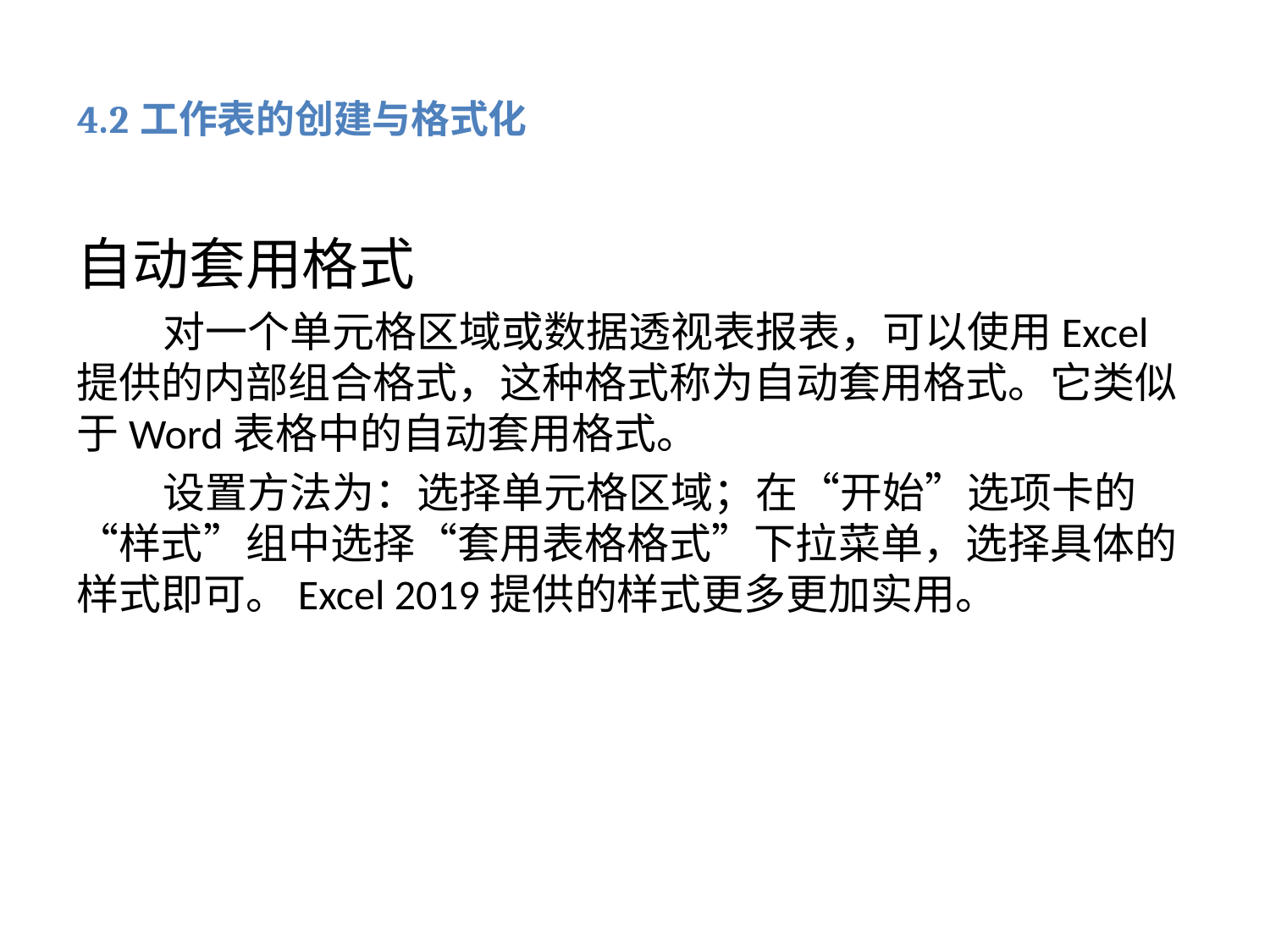

# 4.2工作表的创建与格式化
自动套用格式
        对一个单元格区域或数据透视表报表，可以使用Excel提供的内部组合格式，这种格式称为自动套用格式。它类似于Word表格中的自动套用格式。
        设置方法为：选择单元格区域；在“开始”选项卡的“样式”组中选择“套用表格格式”下拉菜单，选择具体的样式即可。Excel 2019提供的样式更多更加实用。